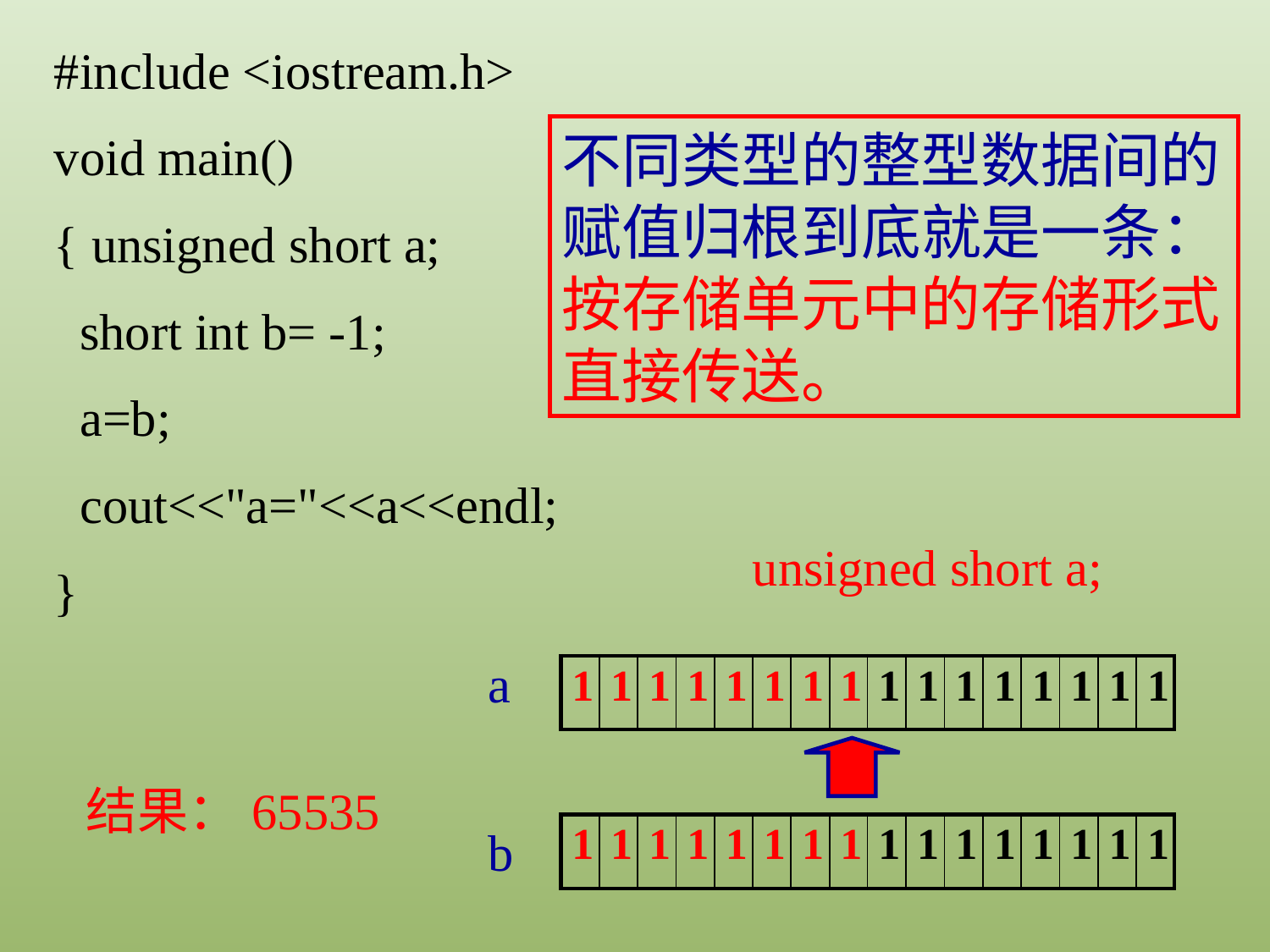

#include <iostream.h>
void main()
{ unsigned short a;
  short int b= -1;
  a=b;
  cout<<"a="<<a<<endl;
}
不同类型的整型数据间的赋值归根到底就是一条：按存储单元中的存储形式直接传送。
unsigned short a;
a
|  |  |  |  |  |  |  |  |  |  |  |  |  |  |  |  |
| --- | --- | --- | --- | --- | --- | --- | --- | --- | --- | --- | --- | --- | --- | --- | --- |
| 1 | 1 | 1 | 1 | 1 | 1 | 1 | 1 | 1 | 1 | 1 | 1 | 1 | 1 | 1 | 1 |
| --- | --- | --- | --- | --- | --- | --- | --- | --- | --- | --- | --- | --- | --- | --- | --- |

结果：65535
b
| 1 | 1 | 1 | 1 | 1 | 1 | 1 | 1 | 1 | 1 | 1 | 1 | 1 | 1 | 1 | 1 |
| --- | --- | --- | --- | --- | --- | --- | --- | --- | --- | --- | --- | --- | --- | --- | --- |
31